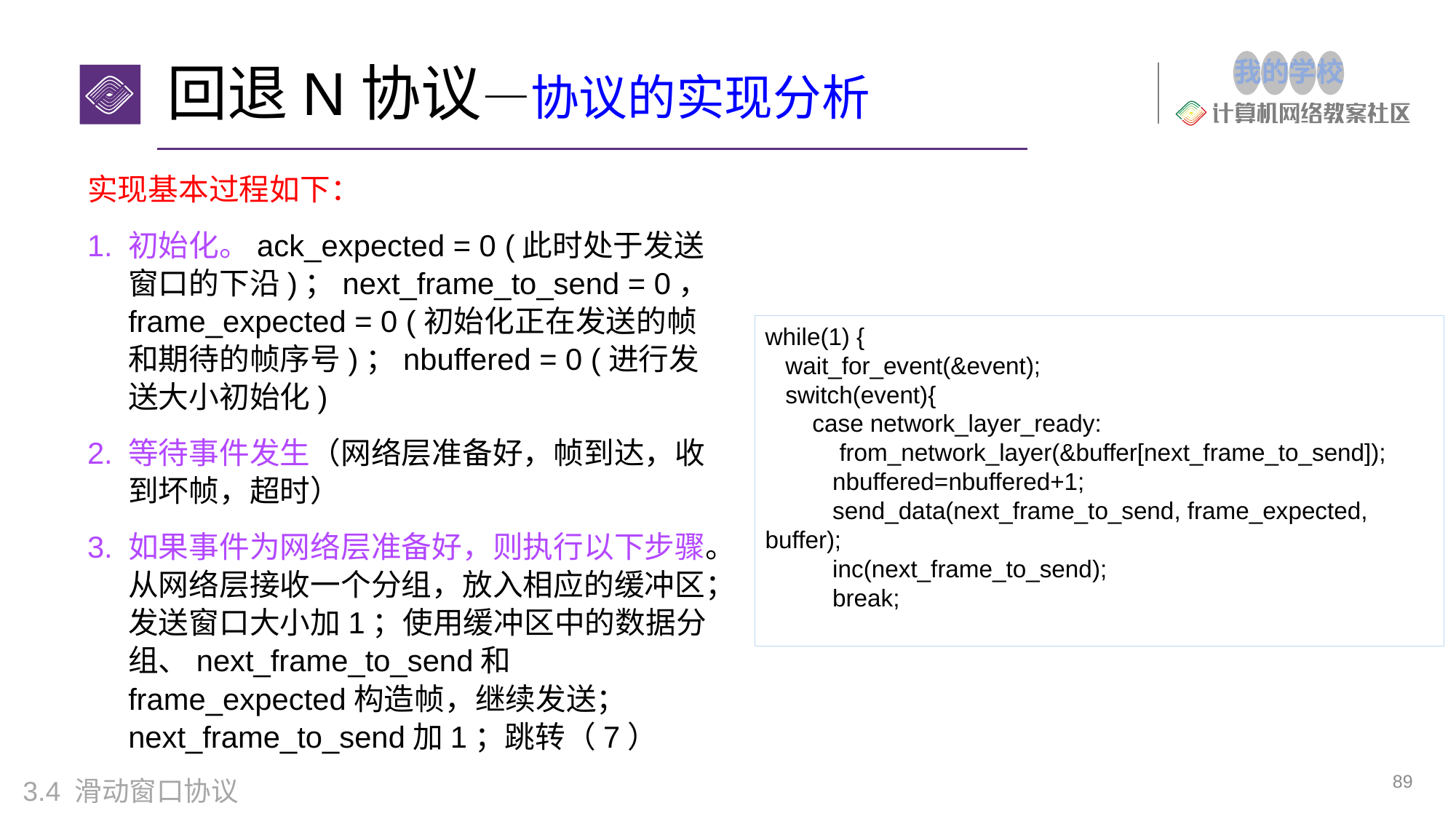

# 回退N协议—协议的实现分析
实现基本过程如下：
初始化。ack_expected = 0 (此时处于发送窗口的下沿)；next_frame_to_send = 0，frame_expected = 0 (初始化正在发送的帧和期待的帧序号)；nbuffered = 0 (进行发送大小初始化)
等待事件发生（网络层准备好，帧到达，收到坏帧，超时）
如果事件为网络层准备好，则执行以下步骤。从网络层接收一个分组，放入相应的缓冲区；发送窗口大小加1；使用缓冲区中的数据分组、next_frame_to_send和frame_expected构造帧，继续发送；next_frame_to_send加1；跳转（7）
while(1) {
   wait_for_event(&event);
   switch(event){
       case network_layer_ready:
           from_network_layer(&buffer[next_frame_to_send]);
          nbuffered=nbuffered+1;
          send_data(next_frame_to_send, frame_expected, buffer);
          inc(next_frame_to_send);
          break;

89
3.4 滑动窗口协议